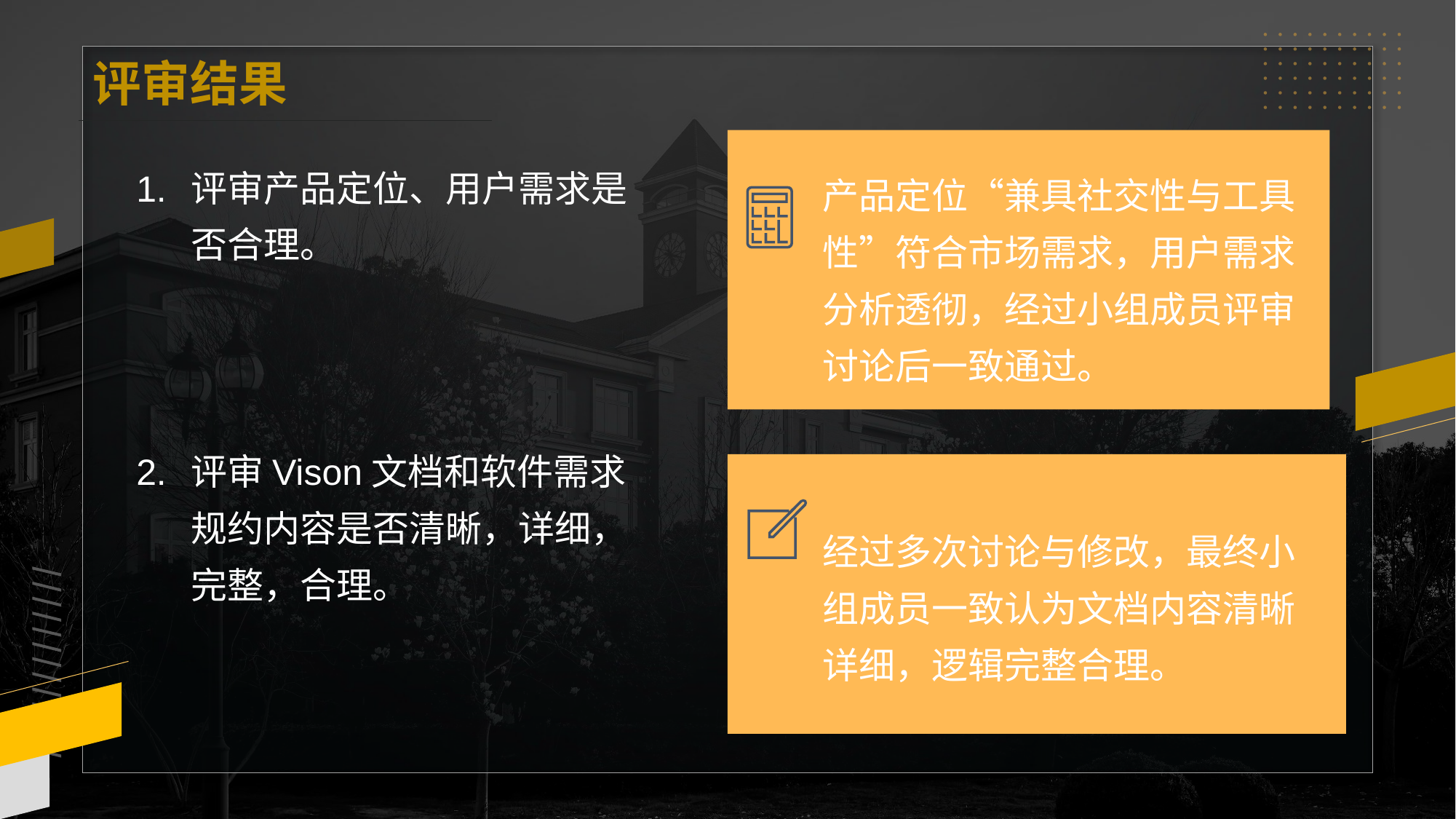

评审结果

评审产品定位、用户需求是否合理。

评审Vison文档和软件需求规约内容是否清晰，详细，完整，合理。
产品定位“兼具社交性与工具性”符合市场需求，用户需求分析透彻，经过小组成员评审讨论后一致通过。

经过多次讨论与修改，最终小组成员一致认为文档内容清晰详细，逻辑完整合理。